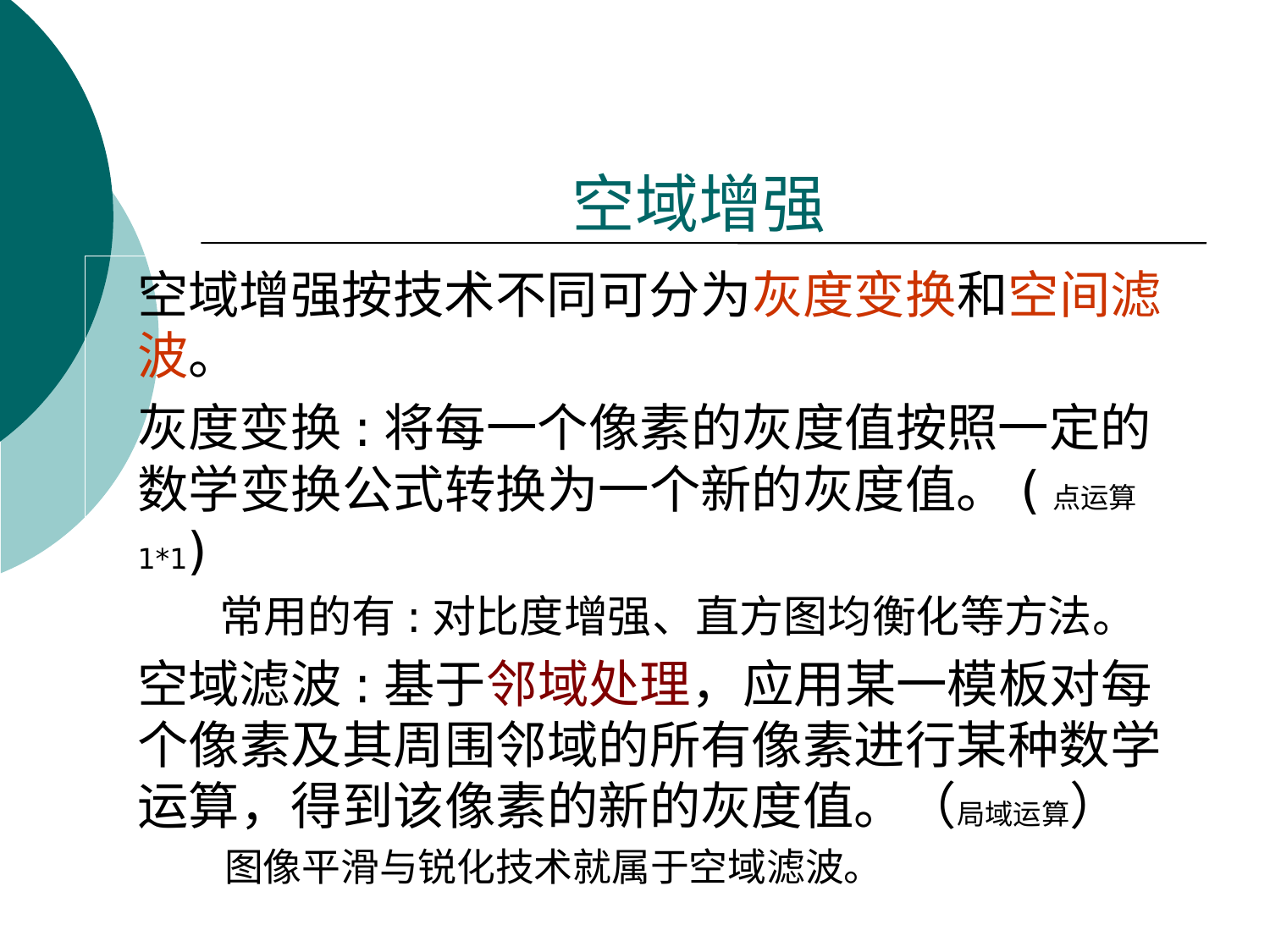

# 空域增强
空域增强按技术不同可分为灰度变换和空间滤波。
灰度变换:将每一个像素的灰度值按照一定的数学变换公式转换为一个新的灰度值。(点运算1*1)
常用的有:对比度增强、直方图均衡化等方法。
空域滤波:基于邻域处理，应用某一模板对每个像素及其周围邻域的所有像素进行某种数学运算，得到该像素的新的灰度值。（局域运算）
图像平滑与锐化技术就属于空域滤波。
8